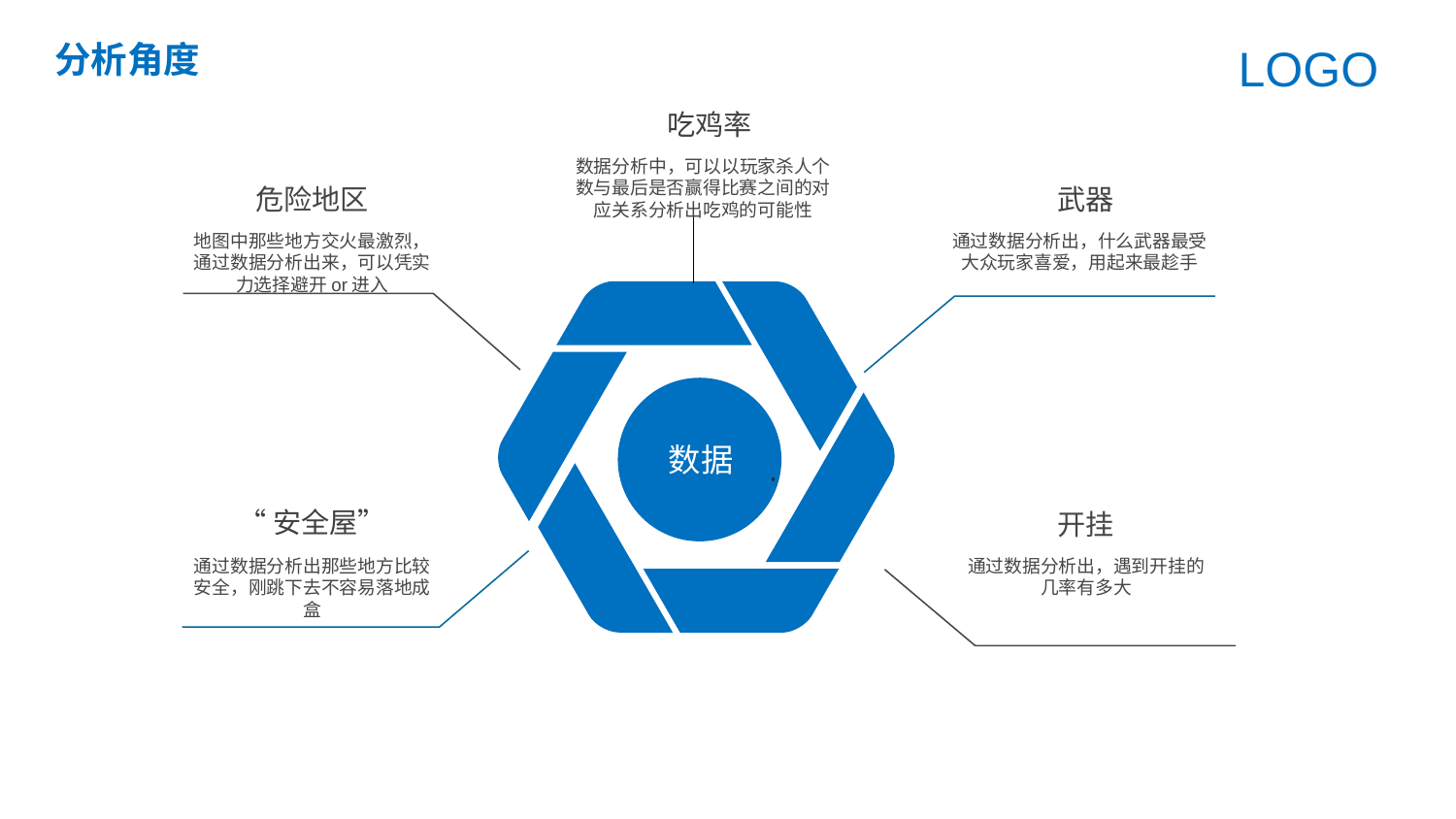

分析角度
LOGO
吃鸡率
数据分析中，可以以玩家杀人个数与最后是否赢得比赛之间的对应关系分析出吃鸡的可能性
危险地区
地图中那些地方交火最激烈，通过数据分析出来，可以凭实力选择避开or进入

武器
通过数据分析出，什么武器最受大众玩家喜爱，用起来最趁手

数据

“安全屋”
通过数据分析出那些地方比较安全，刚跳下去不容易落地成盒
开挂
通过数据分析出，遇到开挂的几率有多大